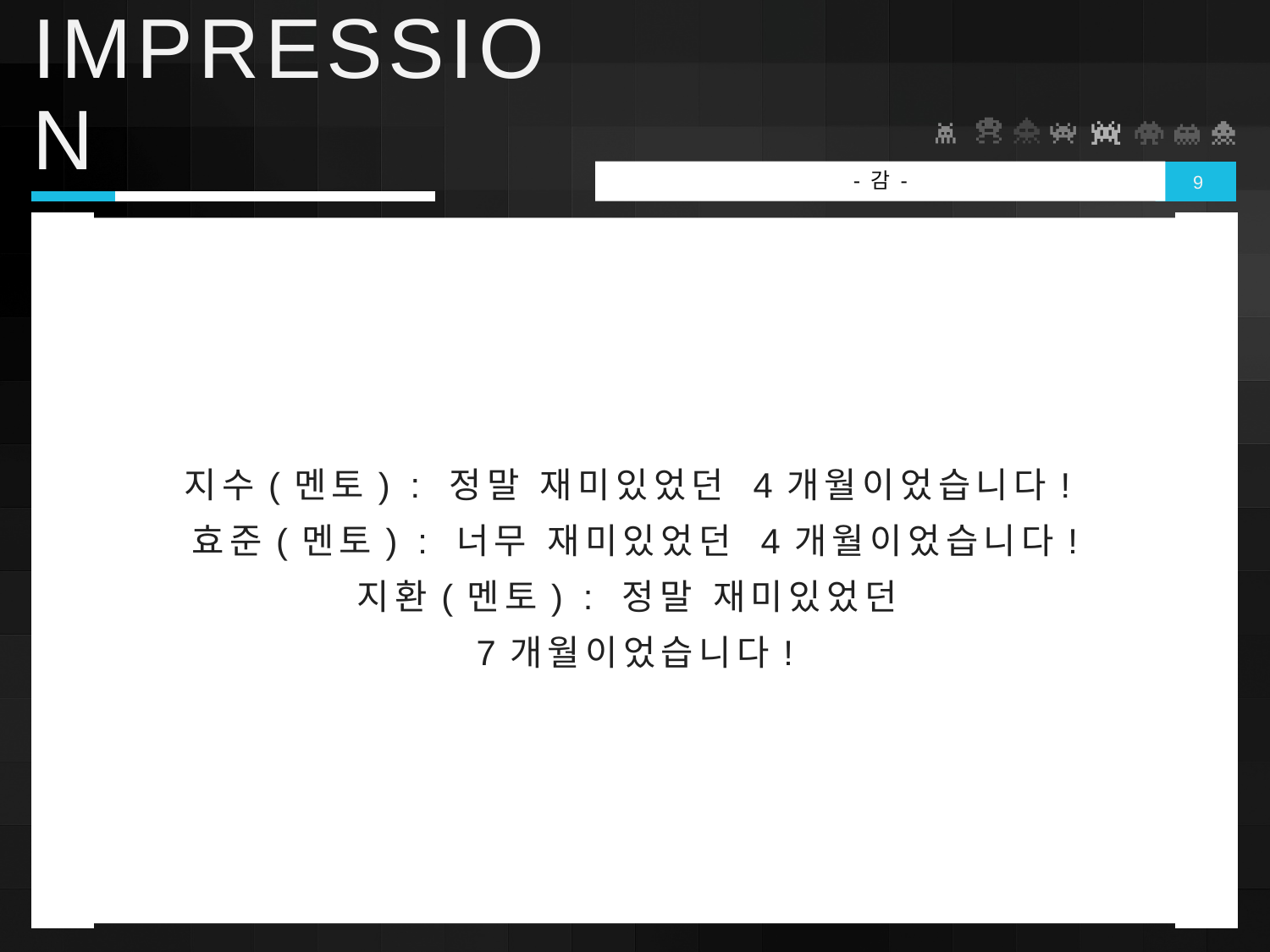

# IMPRESSION
-감-
9
지수(멘토) : 정말 재미있었던 4개월이었습니다!
효준(멘토) : 너무 재미있었던 4개월이었습니다!
지환(멘토) : 정말 재미있었던
7개월이었습니다!
ADSTORE.TISTORY.COM